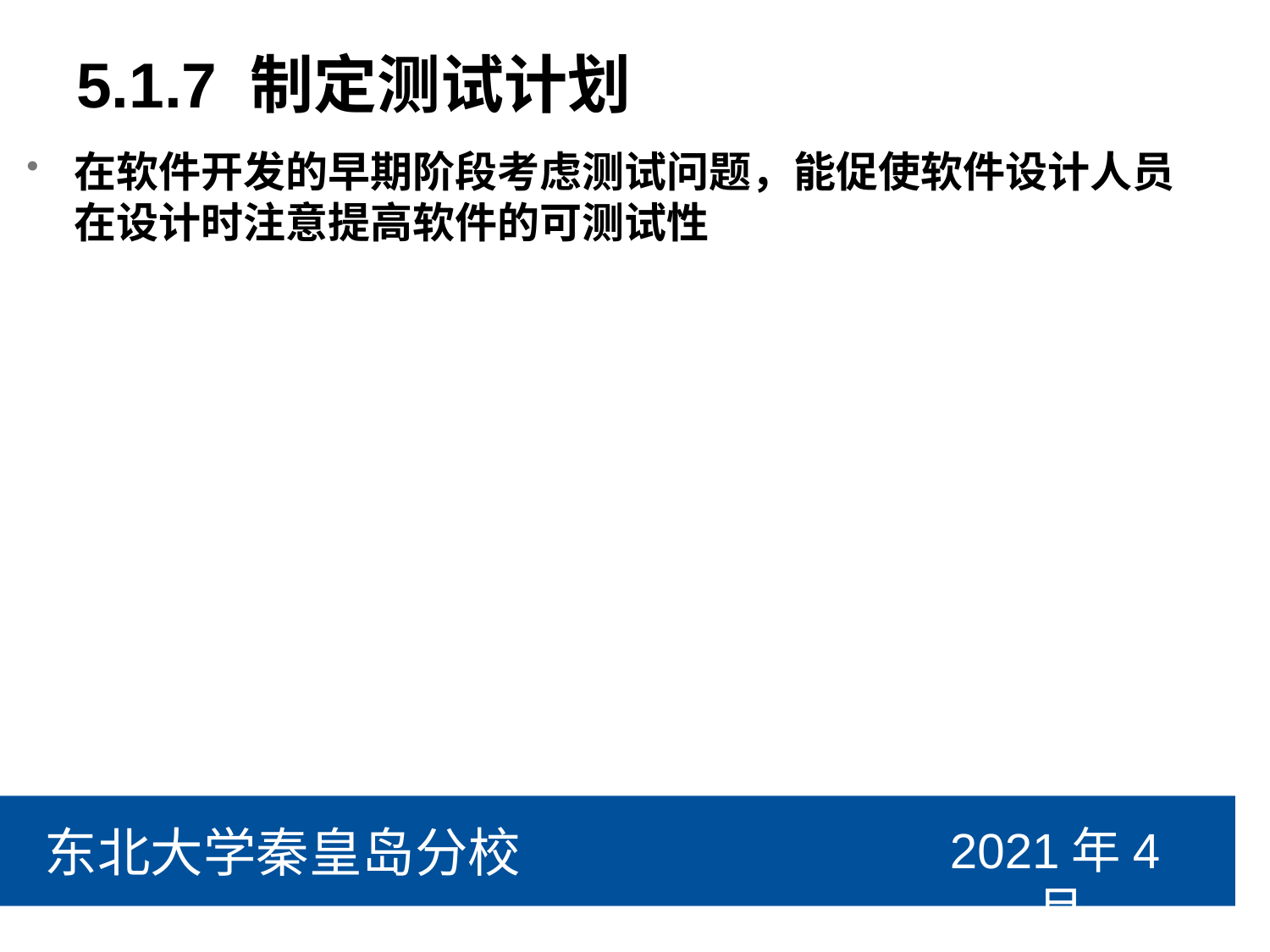

# 5.1.7 制定测试计划
在软件开发的早期阶段考虑测试问题，能促使软件设计人员在设计时注意提高软件的可测试性